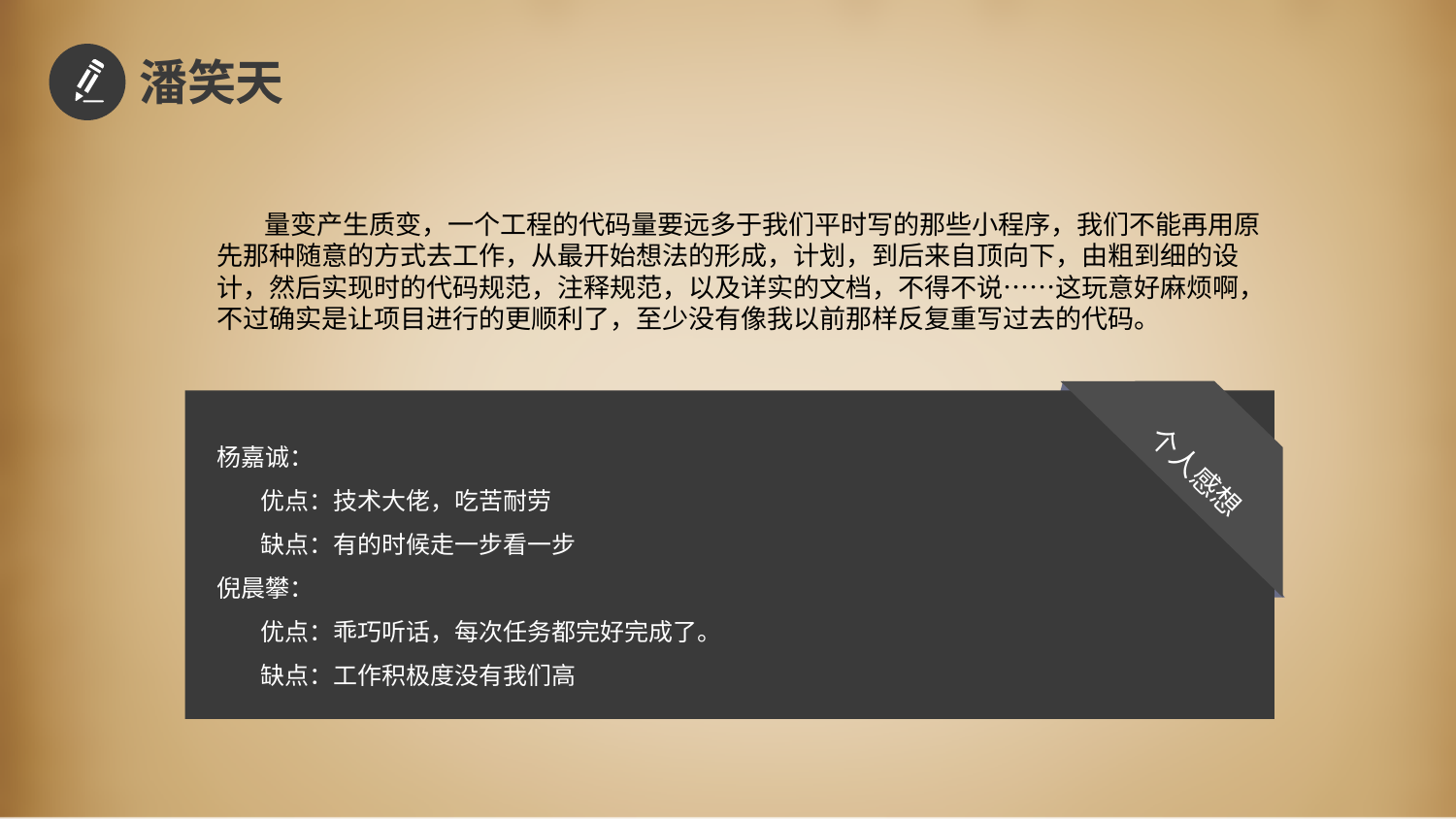

潘笑天
       量变产生质变，一个工程的代码量要远多于我们平时写的那些小程序，我们不能再用原先那种随意的方式去工作，从最开始想法的形成，计划，到后来自顶向下，由粗到细的设计，然后实现时的代码规范，注释规范，以及详实的文档，不得不说……这玩意好麻烦啊，不过确实是让项目进行的更顺利了，至少没有像我以前那样反复重写过去的代码。

杨嘉诚：
       优点：技术大佬，吃苦耐劳
       缺点：有的时候走一步看一步
倪晨攀：
       优点：乖巧听话，每次任务都完好完成了。
       缺点：工作积极度没有我们高

个人感想